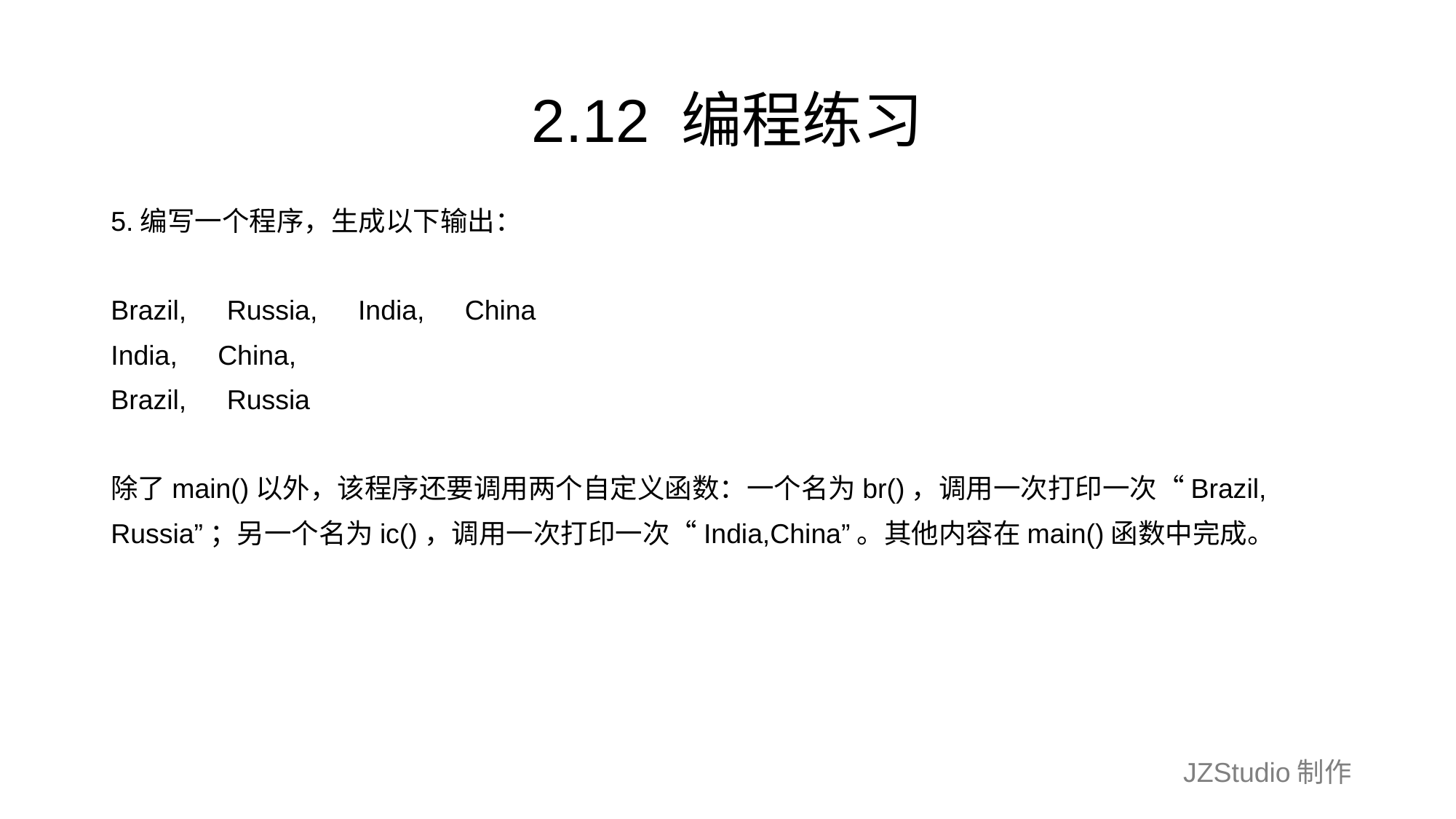

# 2.12 编程练习
5.编写一个程序，生成以下输出：

Brazil,　Russia,　India,　China
India,　China,
Brazil,　Russia

除了main()以外，该程序还要调用两个自定义函数：一个名为br()，调用一次打印一次“Brazil,
Russia”；另一个名为ic()，调用一次打印一次“India,China”。其他内容在main()函数中完成。